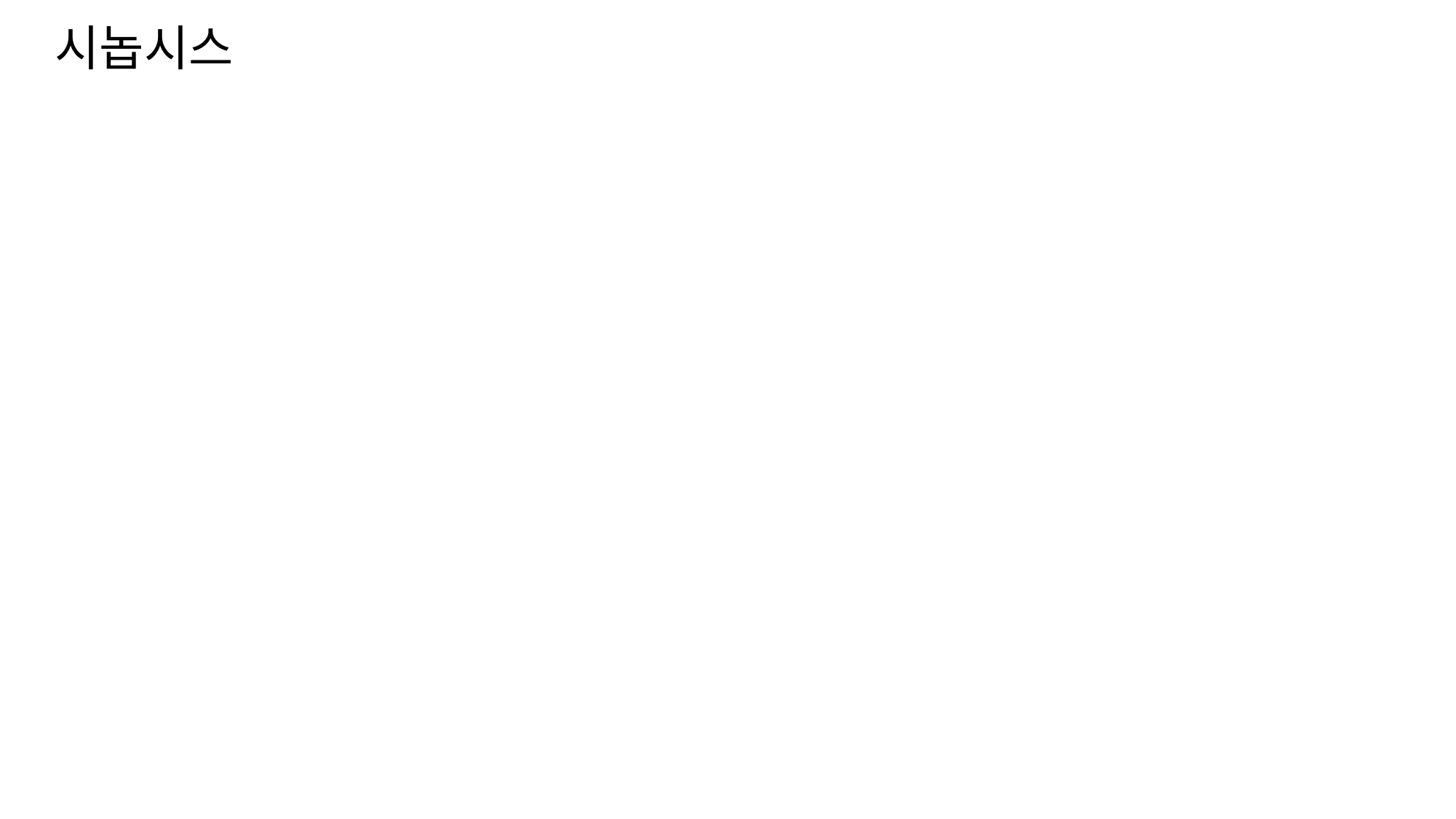

플레이에 대하여 시놉시스 단계부터는 거의 잊어버린 것 같다. 모든 요소는 플에이와
유기적으로 이어져 있어야 한다.
# 시놉시스